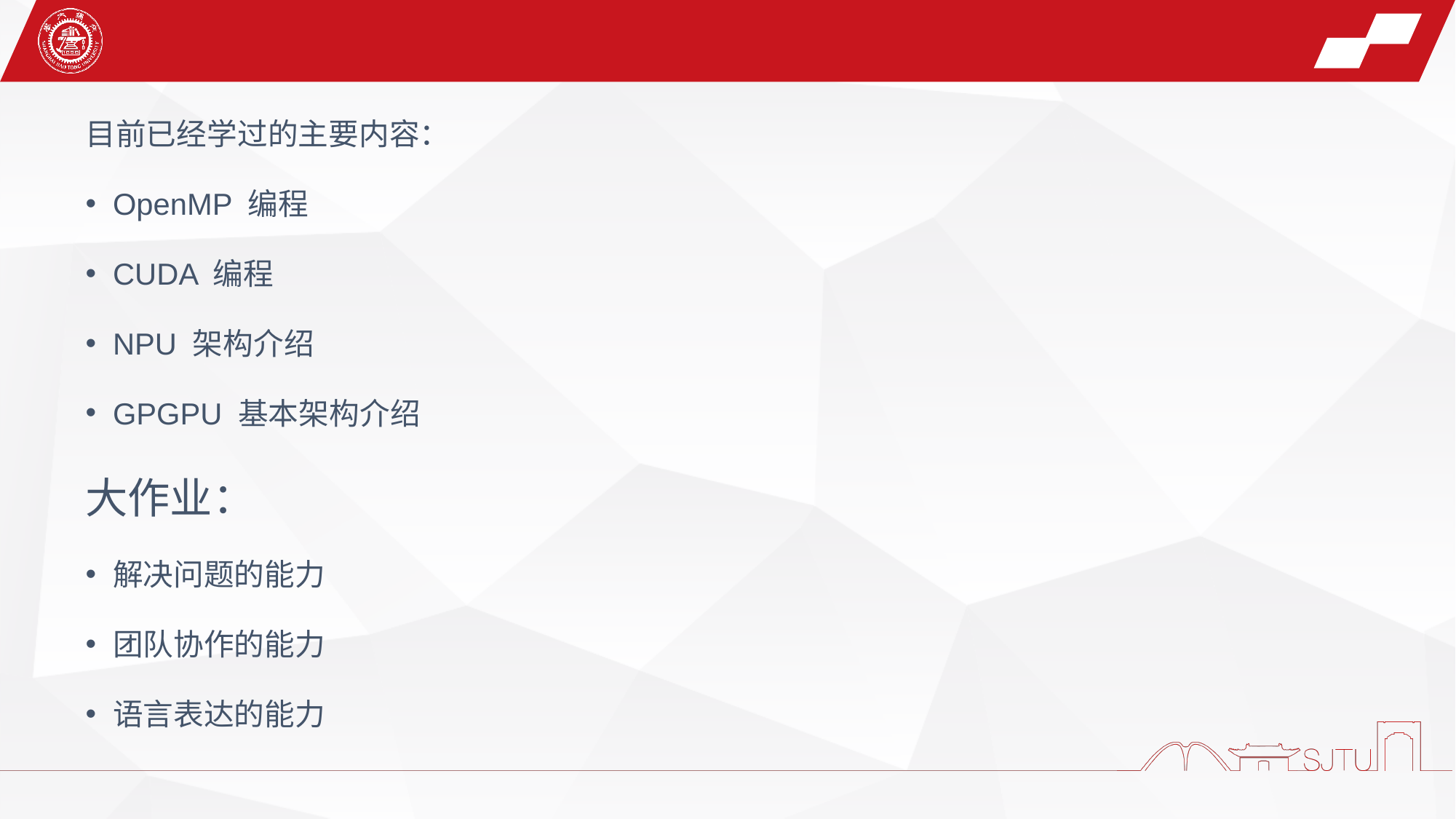

目前已经学过的主要内容：
OpenMP 编程
CUDA 编程
NPU 架构介绍
GPGPU 基本架构介绍
大作业：
解决问题的能力
团队协作的能力
语言表达的能力